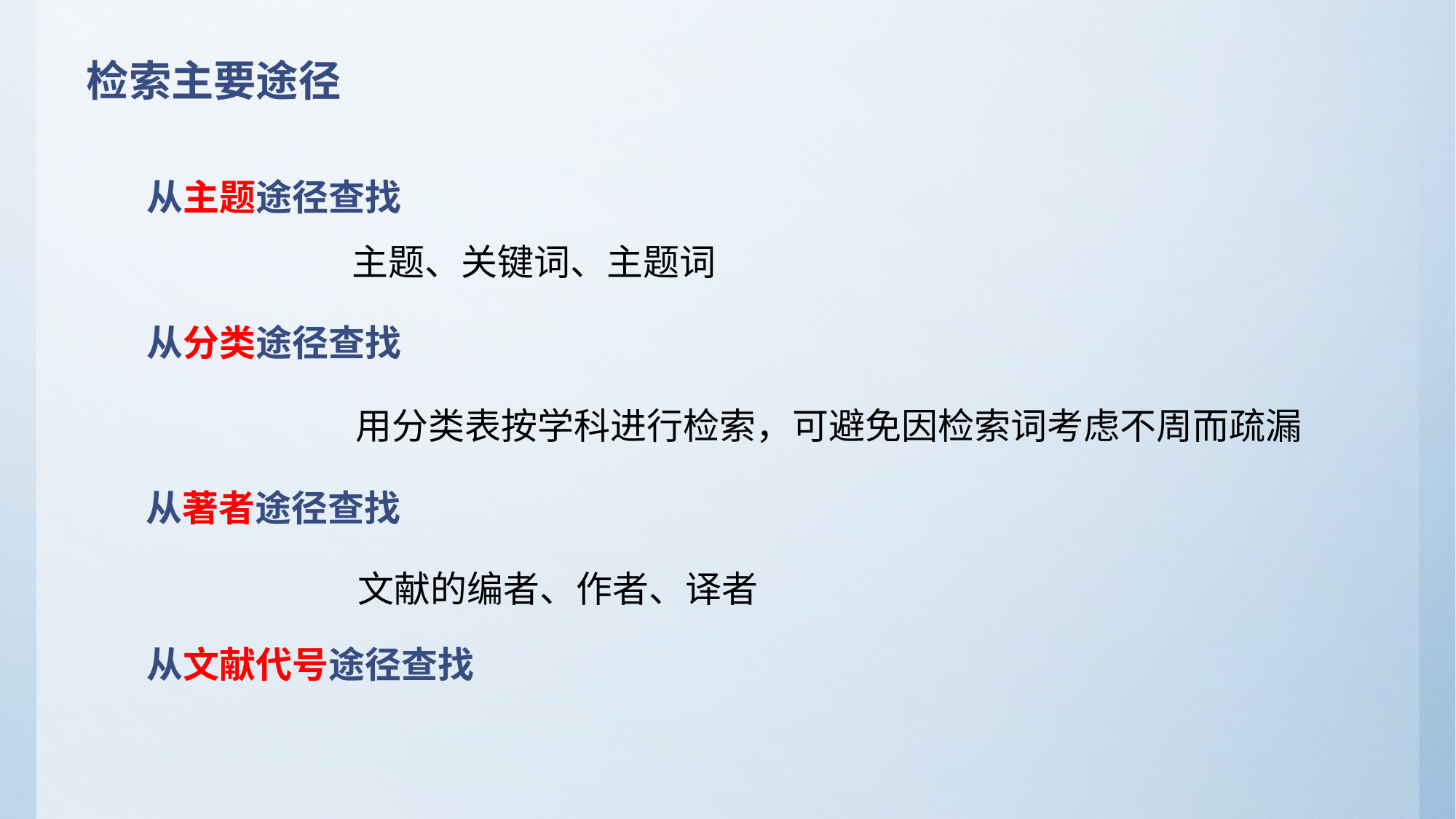

检索主要途径
从主题途径查找
主题、关键词、主题词
从分类途径查找
用分类表按学科进行检索，可避免因检索词考虑不周而疏漏
从著者途径查找
文献的编者、作者、译者
从文献代号途径查找